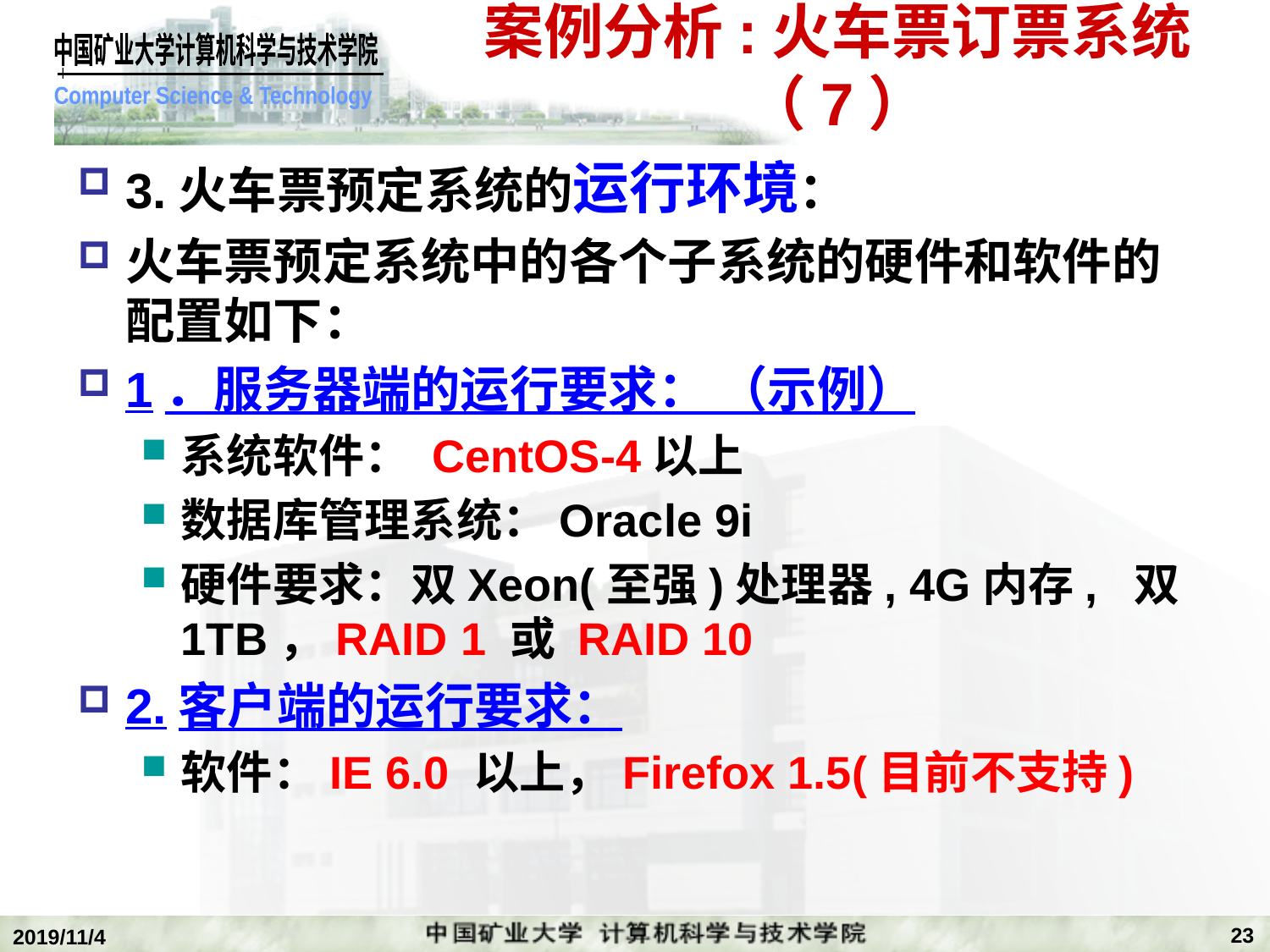

# 案例分析:火车票订票系统（7）
3.火车票预定系统的运行环境：
火车票预定系统中的各个子系统的硬件和软件的配置如下：
1．服务器端的运行要求： （示例）
系统软件： CentOS-4以上
数据库管理系统：Oracle 9i
硬件要求：双Xeon(至强)处理器, 4G内存,  双1TB，RAID 1 或 RAID 10
2.客户端的运行要求：
软件：IE 6.0 以上，Firefox 1.5(目前不支持)
23
2019/11/4